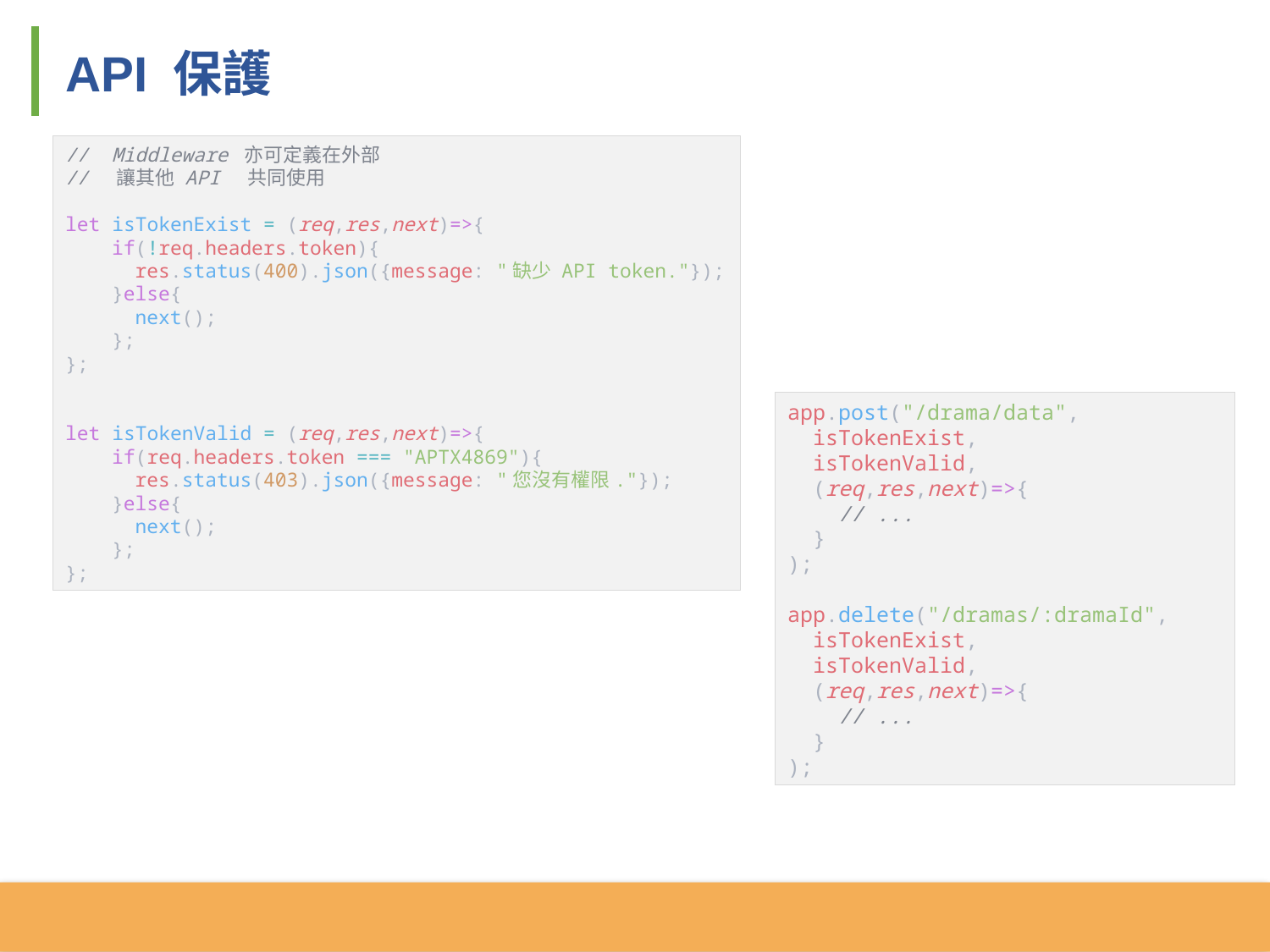

API 保護
//  Middleware 亦可定義在外部
//  讓其他 API  共同使用

let isTokenExist = (req,res,next)=>{
    if(!req.headers.token){
      res.status(400).json({message: "缺少 API token."});
    }else{
      next();
    };
};

let isTokenValid = (req,res,next)=>{
    if(req.headers.token === "APTX4869"){
      res.status(403).json({message: "您沒有權限."});
    }else{
      next();
    };
};
app.post("/drama/data",
  isTokenExist,
  isTokenValid,
  (req,res,next)=>{
    // ...
  }
);
app.delete("/dramas/:dramaId",
  isTokenExist,
  isTokenValid,
  (req,res,next)=>{
    // ...
  }
);